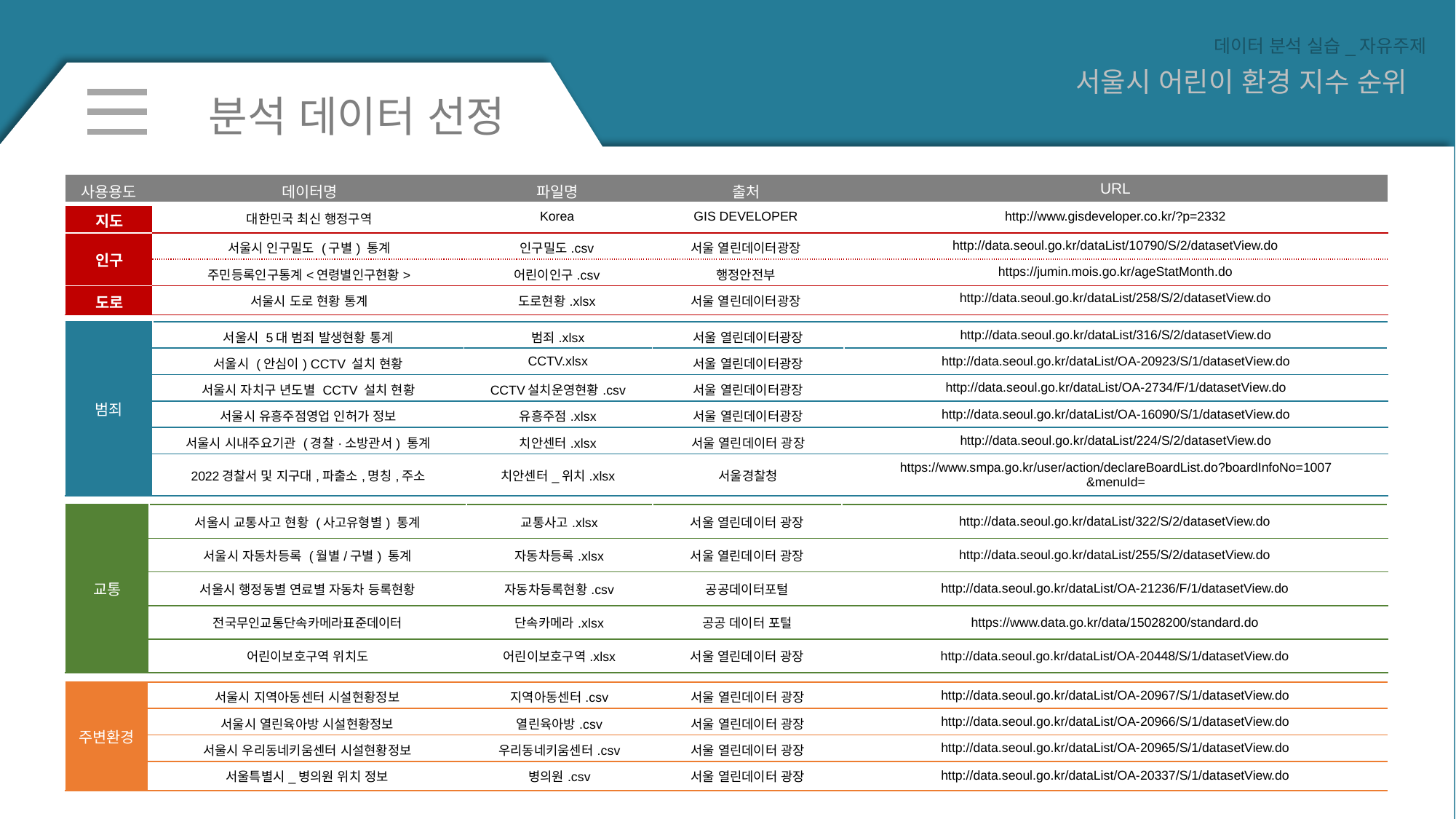

데이터 분석 실습_자유주제
서울시 어린이 환경 지수 순위

분석 데이터 선정
| 사용용도 | 데이터명 | 파일명 | 출처 | URL |
| --- | --- | --- | --- | --- |
| 지도 | 대한민국 최신 행정구역 | Korea | GIS DEVELOPER | http://www.gisdeveloper.co.kr/?p=2332 |
| 인구 | 서울시 인구밀도 (구별) 통계 | 인구밀도.csv | 서울 열린데이터광장 | http://data.seoul.go.kr/dataList/10790/S/2/datasetView.do |
|  | 주민등록인구통계<연령별인구현황> | 어린이인구.csv | 행정안전부 | https://jumin.mois.go.kr/ageStatMonth.do |
| 도로 | 서울시 도로 현황 통계 | 도로현황.xlsx | 서울 열린데이터광장 | http://data.seoul.go.kr/dataList/258/S/2/datasetView.do |
| 범죄 | 서울시 5대 범죄 발생현황 통계 | 범죄.xlsx | 서울 열린데이터광장 | http://data.seoul.go.kr/dataList/316/S/2/datasetView.do |
| --- | --- | --- | --- | --- |
|  | 서울시 (안심이) CCTV 설치 현황 | CCTV.xlsx | 서울 열린데이터광장 | http://data.seoul.go.kr/dataList/OA-20923/S/1/datasetView.do |
|  | 서울시 자치구 년도별 CCTV 설치 현황 | CCTV설치운영현황.csv | 서울 열린데이터광장 | http://data.seoul.go.kr/dataList/OA-2734/F/1/datasetView.do |
|  | 서울시 유흥주점영업 인허가 정보 | 유흥주점.xlsx | 서울 열린데이터광장 | http://data.seoul.go.kr/dataList/OA-16090/S/1/datasetView.do |
|  | 서울시 시내주요기관 (경찰·소방관서) 통계 | 치안센터.xlsx | 서울 열린데이터 광장 | http://data.seoul.go.kr/dataList/224/S/2/datasetView.do |
|  | 2022경찰서 및 지구대,파출소,명칭,주소 | 치안센터\_위치.xlsx | 서울경찰청 | https://www.smpa.go.kr/user/action/declareBoardList.do?boardInfoNo=1007 &menuId= |
| 교통 | 서울시 교통사고 현황 (사고유형별) 통계 | 교통사고.xlsx | 서울 열린데이터 광장 | http://data.seoul.go.kr/dataList/322/S/2/datasetView.do |
| --- | --- | --- | --- | --- |
|  | 서울시 자동차등록 (월별/구별) 통계 | 자동차등록.xlsx | 서울 열린데이터 광장 | http://data.seoul.go.kr/dataList/255/S/2/datasetView.do |
|  | 서울시 행정동별 연료별 자동차 등록현황 | 자동차등록현황.csv | 공공데이터포털 | http://data.seoul.go.kr/dataList/OA-21236/F/1/datasetView.do |
|  | 전국무인교통단속카메라표준데이터 | 단속카메라.xlsx | 공공 데이터 포털 | https://www.data.go.kr/data/15028200/standard.do |
|  | 어린이보호구역 위치도 | 어린이보호구역.xlsx | 서울 열린데이터 광장 | http://data.seoul.go.kr/dataList/OA-20448/S/1/datasetView.do |
| 주변환경 | 서울시 지역아동센터 시설현황정보 | 지역아동센터.csv | 서울 열린데이터 광장 | http://data.seoul.go.kr/dataList/OA-20967/S/1/datasetView.do |
| --- | --- | --- | --- | --- |
|  | 서울시 열린육아방 시설현황정보 | 열린육아방.csv | 서울 열린데이터 광장 | http://data.seoul.go.kr/dataList/OA-20966/S/1/datasetView.do |
|  | 서울시 우리동네키움센터 시설현황정보 | 우리동네키움센터.csv | 서울 열린데이터 광장 | http://data.seoul.go.kr/dataList/OA-20965/S/1/datasetView.do |
|  | 서울특별시\_병의원 위치 정보 | 병의원.csv | 서울 열린데이터 광장 | http://data.seoul.go.kr/dataList/OA-20337/S/1/datasetView.do |